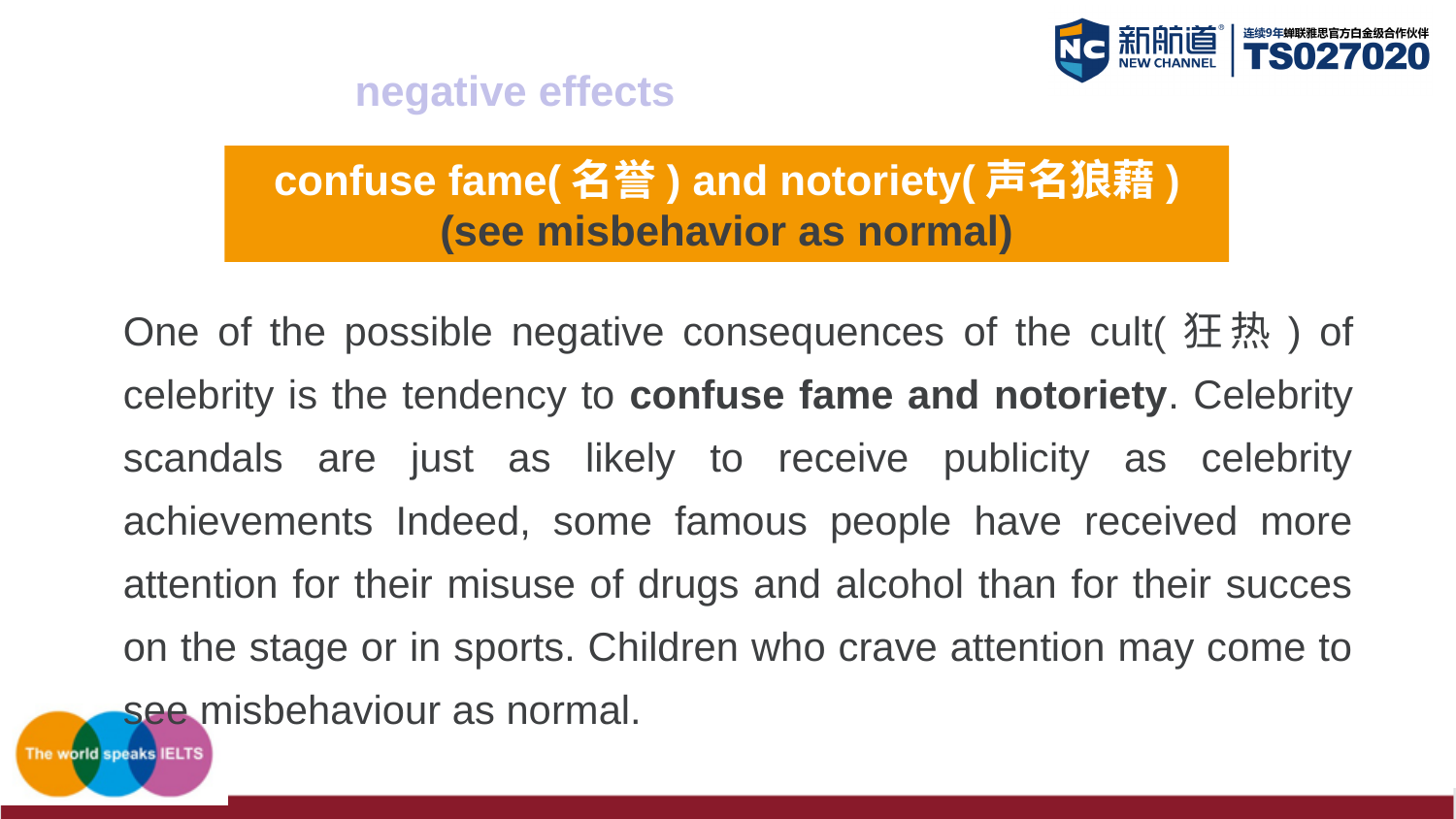

negative effects
confuse fame(名誉) and notoriety(声名狼藉)
(see misbehavior as normal)
One of the possible negative consequences of the cult(狂热) of celebrity is the tendency to confuse fame and notoriety. Celebrity scandals are just as likely to receive publicity as celebrity achievements Indeed, some famous people have received more attention for their misuse of drugs and alcohol than for their succes on the stage or in sports. Children who crave attention may come to see misbehaviour as normal.